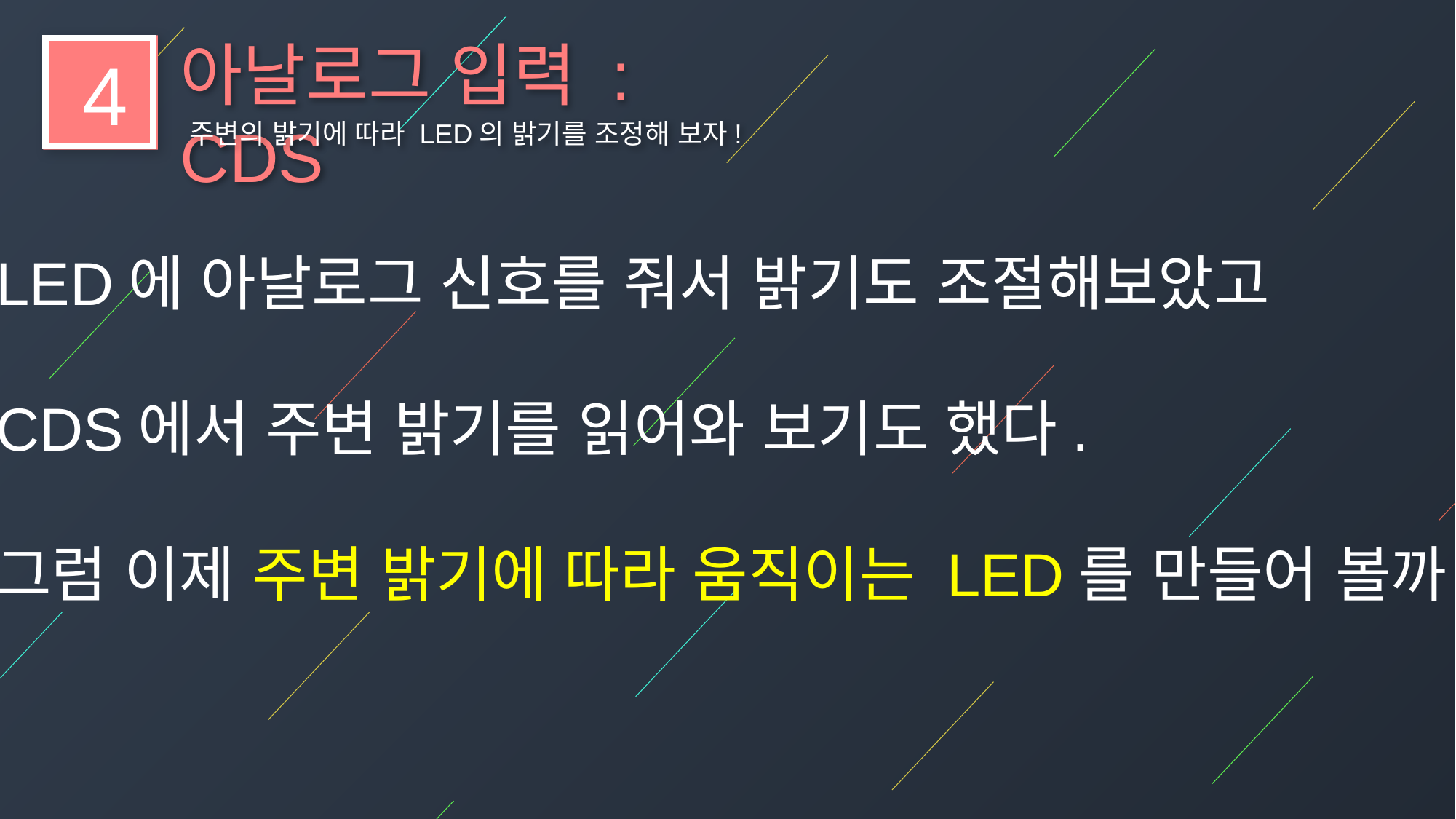

아날로그 입력 : CDS

4
주변의 밝기에 따라 LED의 밝기를 조정해 보자!
LED에 아날로그 신호를 줘서 밝기도 조절해보았고

CDS에서 주변 밝기를 읽어와 보기도 했다.

그럼 이제 주변 밝기에 따라 움직이는 LED를 만들어 볼까?